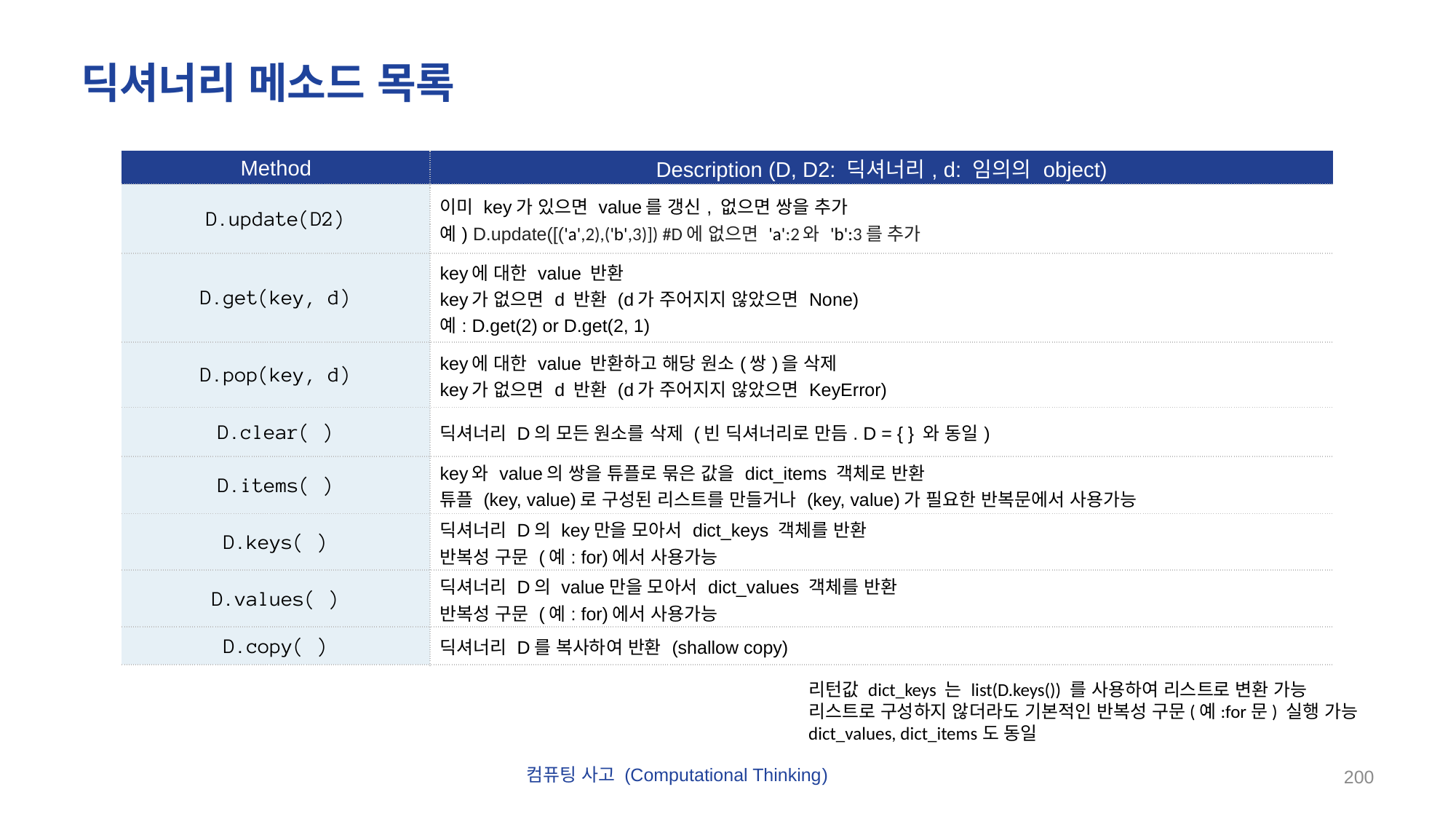

# 딕셔너리 메소드 목록
| Method | Description (D, D2: 딕셔너리, d: 임의의 object) |
| --- | --- |
| D.update(D2) | 이미 key가 있으면 value를 갱신, 없으면 쌍을 추가 예) D.update([('a',2),('b',3)]) #D에 없으면 'a':2와 'b':3를 추가 |
| D.get(key, d) | key에 대한 value 반환 key가 없으면 d 반환 (d가 주어지지 않았으면 None) 예: D.get(2) or D.get(2, 1) |
| D.pop(key, d) | key에 대한 value 반환하고 해당 원소(쌍)을 삭제 key가 없으면 d 반환 (d가 주어지지 않았으면 KeyError) |
| D.clear( ) | 딕셔너리 D의 모든 원소를 삭제 (빈 딕셔너리로 만듬. D = { } 와 동일) |
| D.items( ) | key와 value의 쌍을 튜플로 묶은 값을 dict\_items 객체로 반환 튜플 (key, value)로 구성된 리스트를 만들거나 (key, value)가 필요한 반복문에서 사용가능 |
| D.keys( ) | 딕셔너리 D의 key만을 모아서 dict\_keys 객체를 반환 반복성 구문 (예: for)에서 사용가능 |
| D.values( ) | 딕셔너리 D의 value만을 모아서 dict\_values 객체를 반환 반복성 구문 (예: for)에서 사용가능 |
| D.copy( ) | 딕셔너리 D를 복사하여 반환 (shallow copy) |
리턴값 dict_keys 는 list(D.keys()) 를 사용하여 리스트로 변환 가능
리스트로 구성하지 않더라도 기본적인 반복성 구문(예:for문) 실행 가능
dict_values, dict_items도 동일